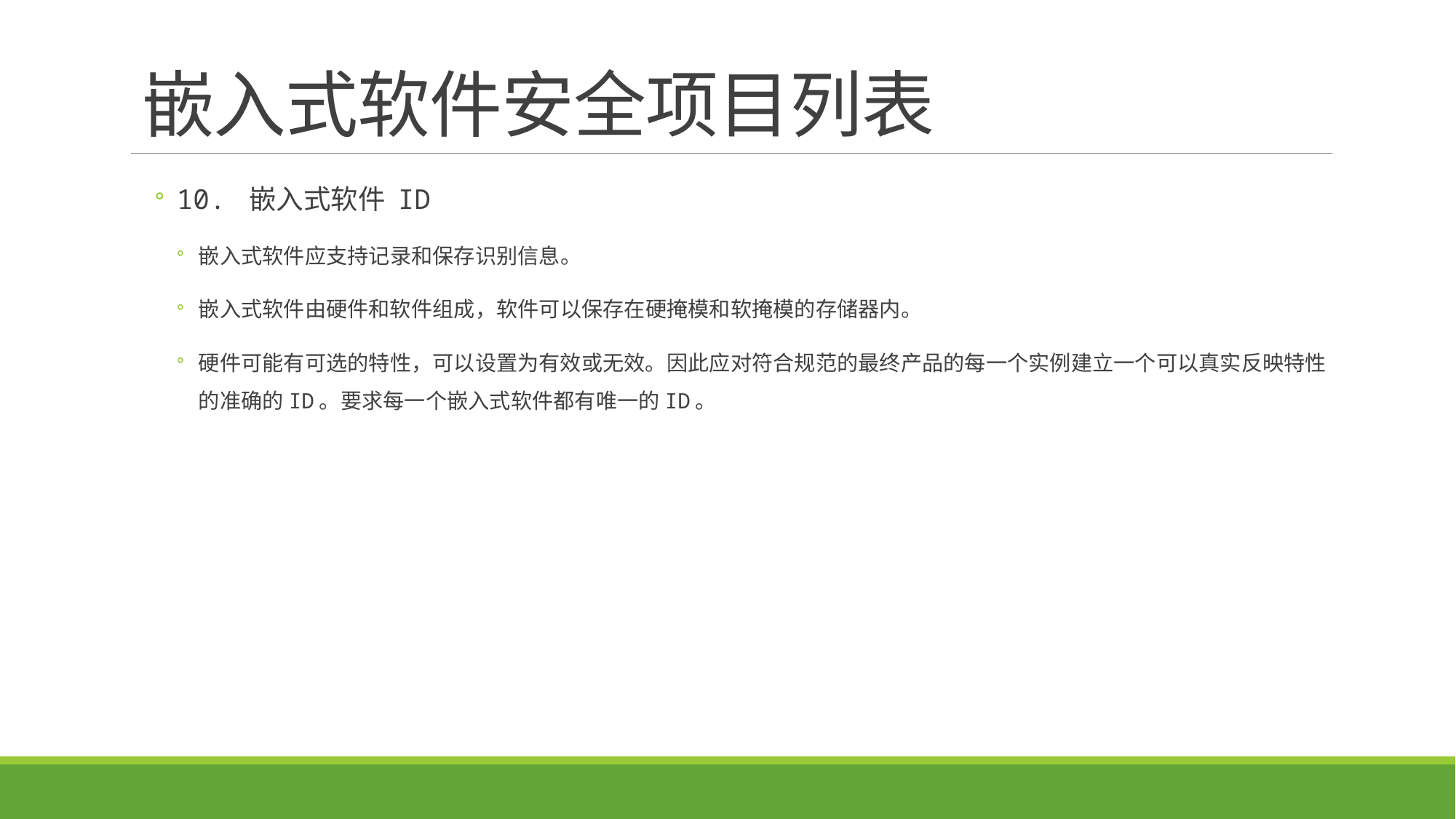

# 嵌入式软件安全项目列表
10. 嵌入式软件 ID
嵌入式软件应支持记录和保存识别信息。
嵌入式软件由硬件和软件组成，软件可以保存在硬掩模和软掩模的存储器内。
硬件可能有可选的特性，可以设置为有效或无效。因此应对符合规范的最终产品的每一个实例建立一个可以真实反映特性的准确的ID。要求每一个嵌入式软件都有唯一的ID。